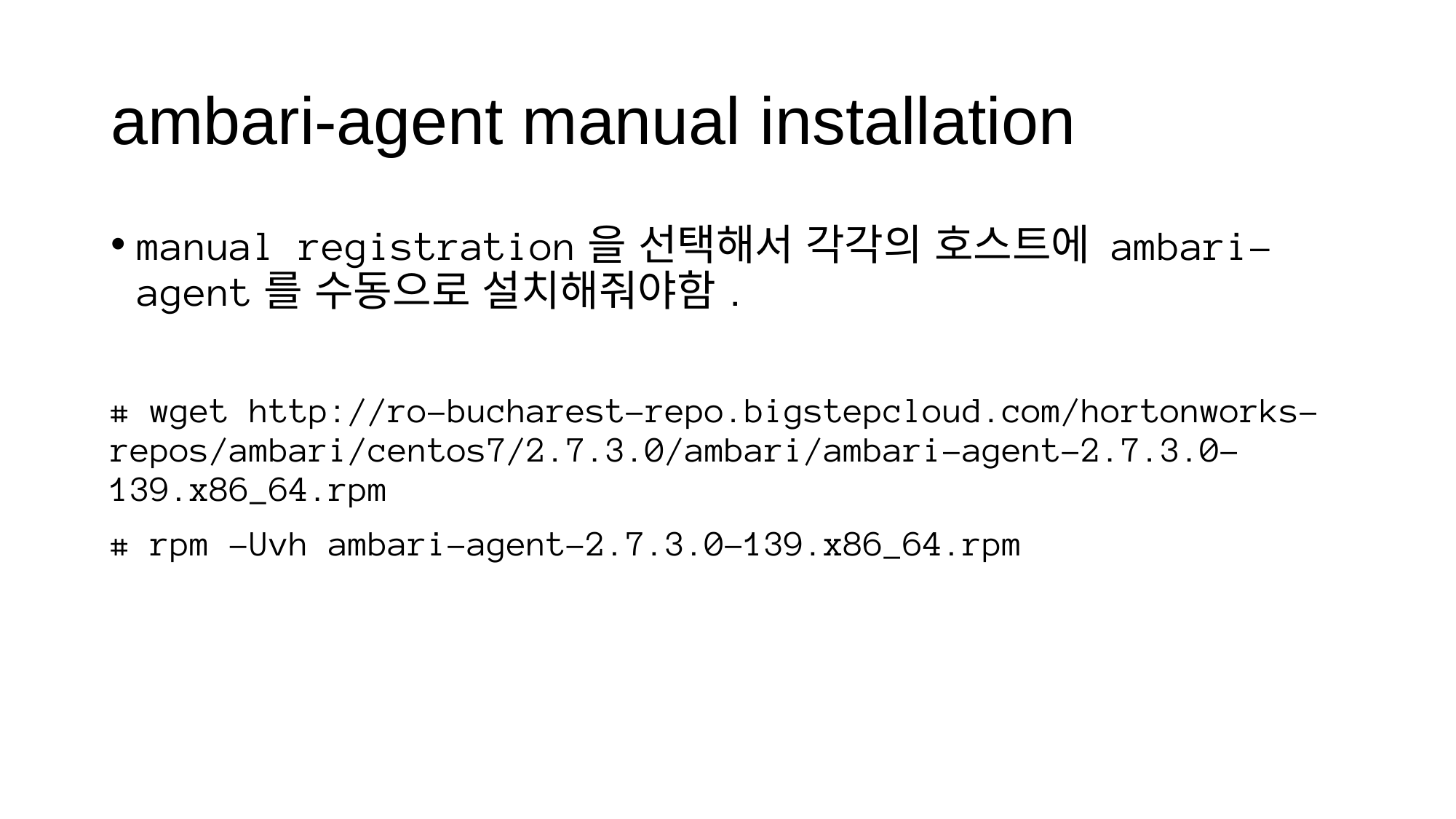

# ambari-agent manual installation
manual registration을 선택해서 각각의 호스트에 ambari-agent를 수동으로 설치해줘야함.

# wget http://ro-bucharest-repo.bigstepcloud.com/hortonworks-repos/ambari/centos7/2.7.3.0/ambari/ambari-agent-2.7.3.0-139.x86_64.rpm
# rpm -Uvh ambari-agent-2.7.3.0-139.x86_64.rpm